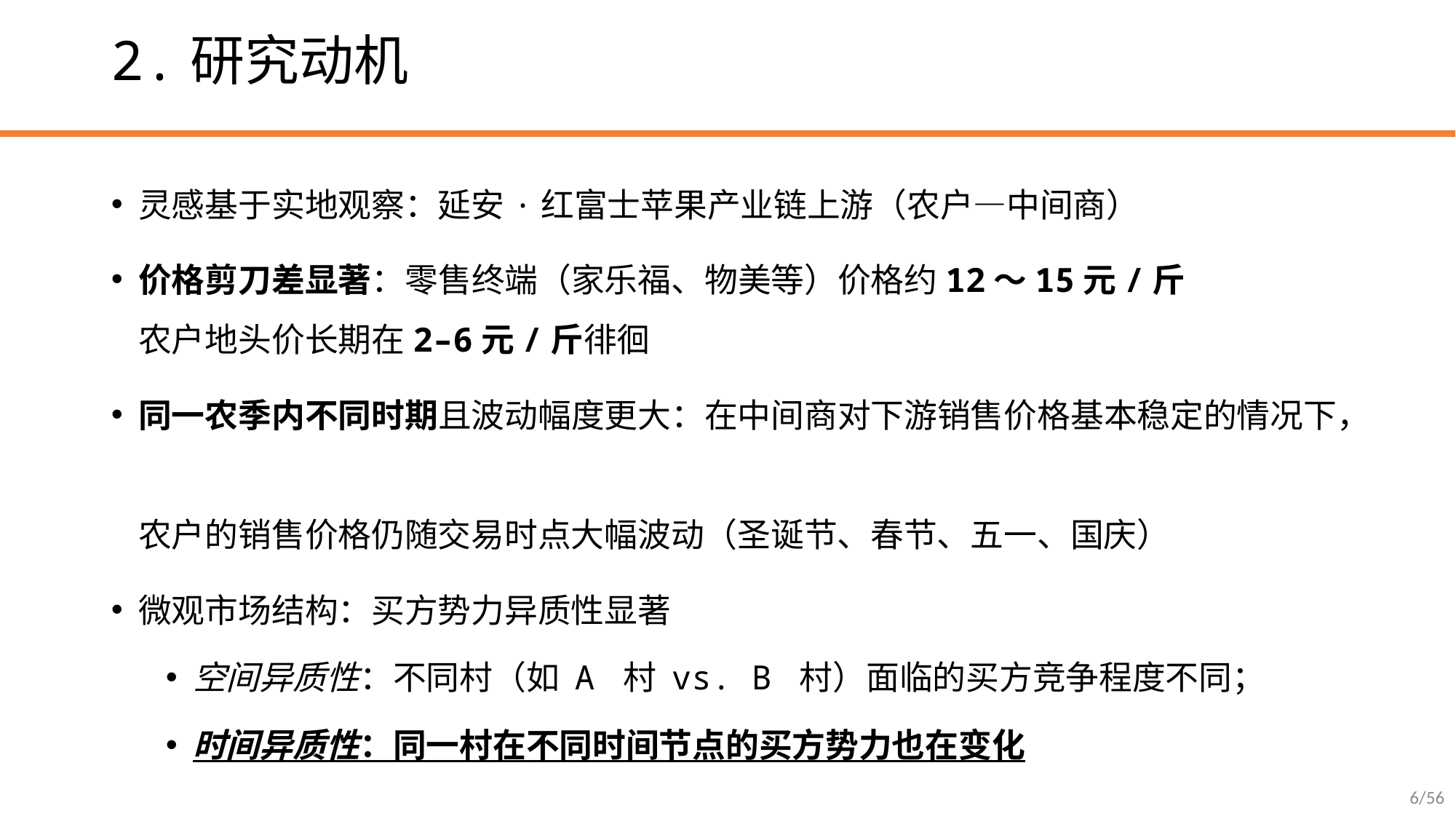

# 2.研究动机
灵感基于实地观察：延安·红富士苹果产业链上游（农户—中间商）
价格剪刀差显著：零售终端（家乐福、物美等）价格约12～15元/斤
农户地头价长期在2–6元/斤徘徊
同一农季内不同时期且波动幅度更大：在中间商对下游销售价格基本稳定的情况下，
农户的销售价格仍随交易时点大幅波动（圣诞节、春节、五一、国庆）
微观市场结构：买方势力异质性显著
空间异质性：不同村（如 A 村 vs. B 村）面临的买方竞争程度不同；
时间异质性：同一村在不同时间节点的买方势力也在变化